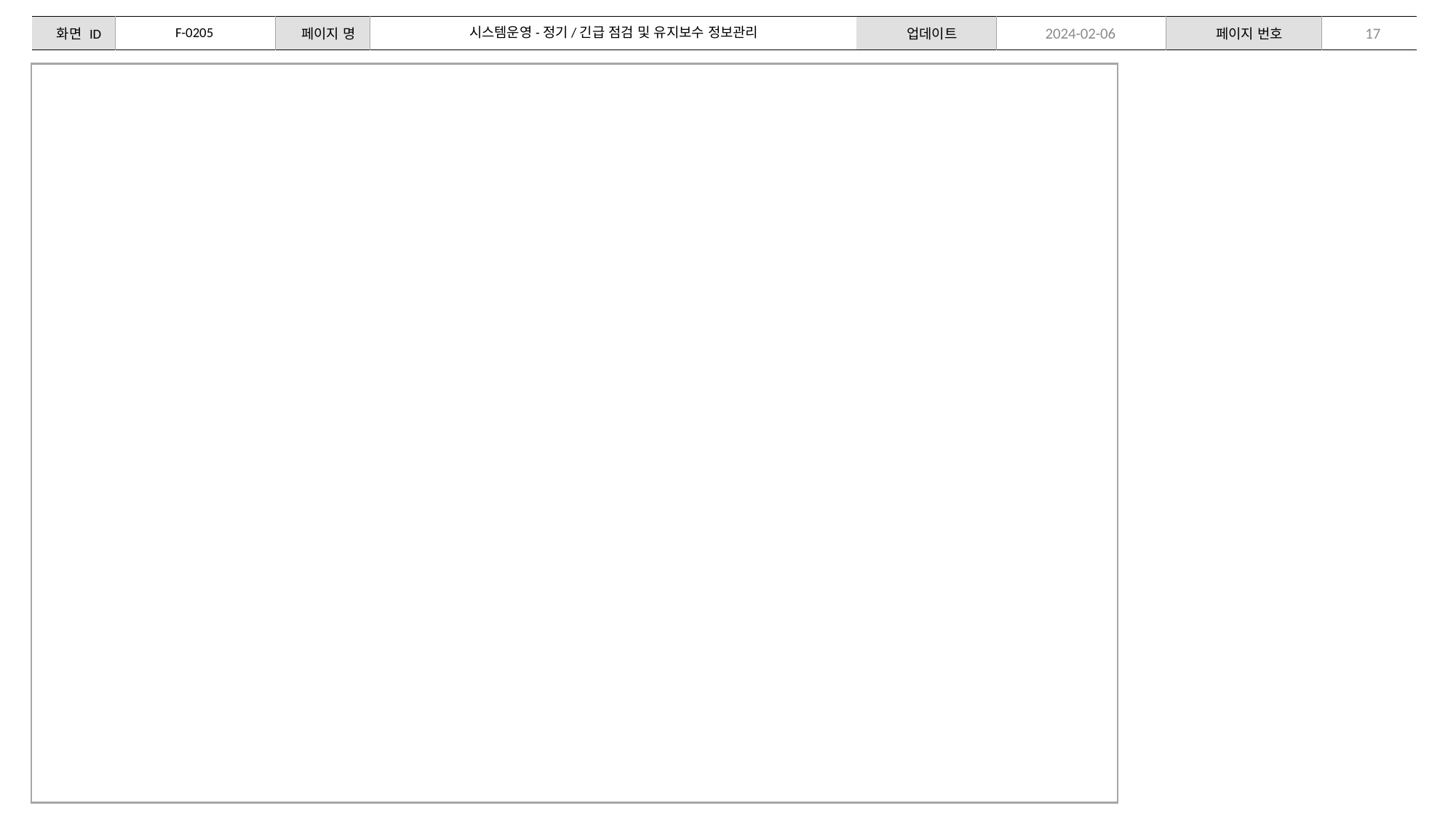

F-0205
시스템운영-정기/긴급 점검 및 유지보수 정보관리
17
2024-02-06